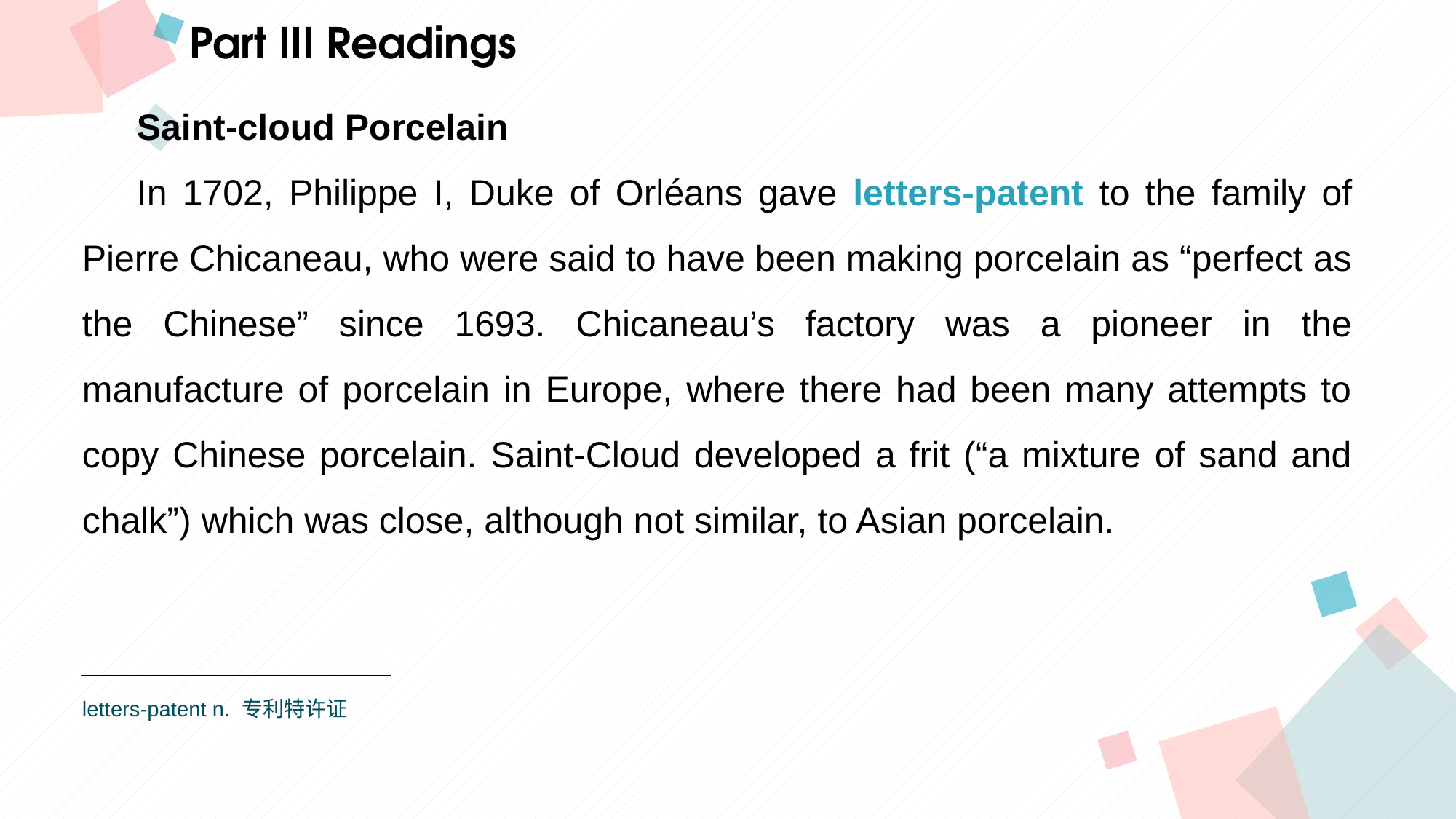

Part III Readings
Saint-cloud Porcelain
In 1702, Philippe I, Duke of Orléans gave letters-patent to the family of Pierre Chicaneau, who were said to have been making porcelain as “perfect as the Chinese” since 1693. Chicaneau’s factory was a pioneer in the manufacture of porcelain in Europe, where there had been many attempts to copy Chinese porcelain. Saint-Cloud developed a frit (“a mixture of sand and chalk”) which was close, although not similar, to Asian porcelain.
点击此处添加标题
点击此处添加标题
标题数字等都可以通过点击和重新输入进行更改，顶部“开始”面板中可以对字体、字号、颜色等进行修改。建议正文8-14号字，1.3倍字间距。
标题数字等都可以通过点击和重新输入进行更改，顶部“开始”面板中可以对字体、字号、颜色等进行修改。建议正文8-14号字，1.3倍字间距。
标题数字等都可以通过点击和重新输入进行更改，顶部“开始”面板中可以对字体、字号、颜色等进行修改。建议正文8-14号字，1.3倍字间距。
点击此处添加标题
标题数字等都可以通过点击和重新输入进行更改，顶部“开始”面板中可以对字体、字号、颜色等进行修改。建议正文8-14号字，1.3倍字间距。
letters-patent n. 专利特许证